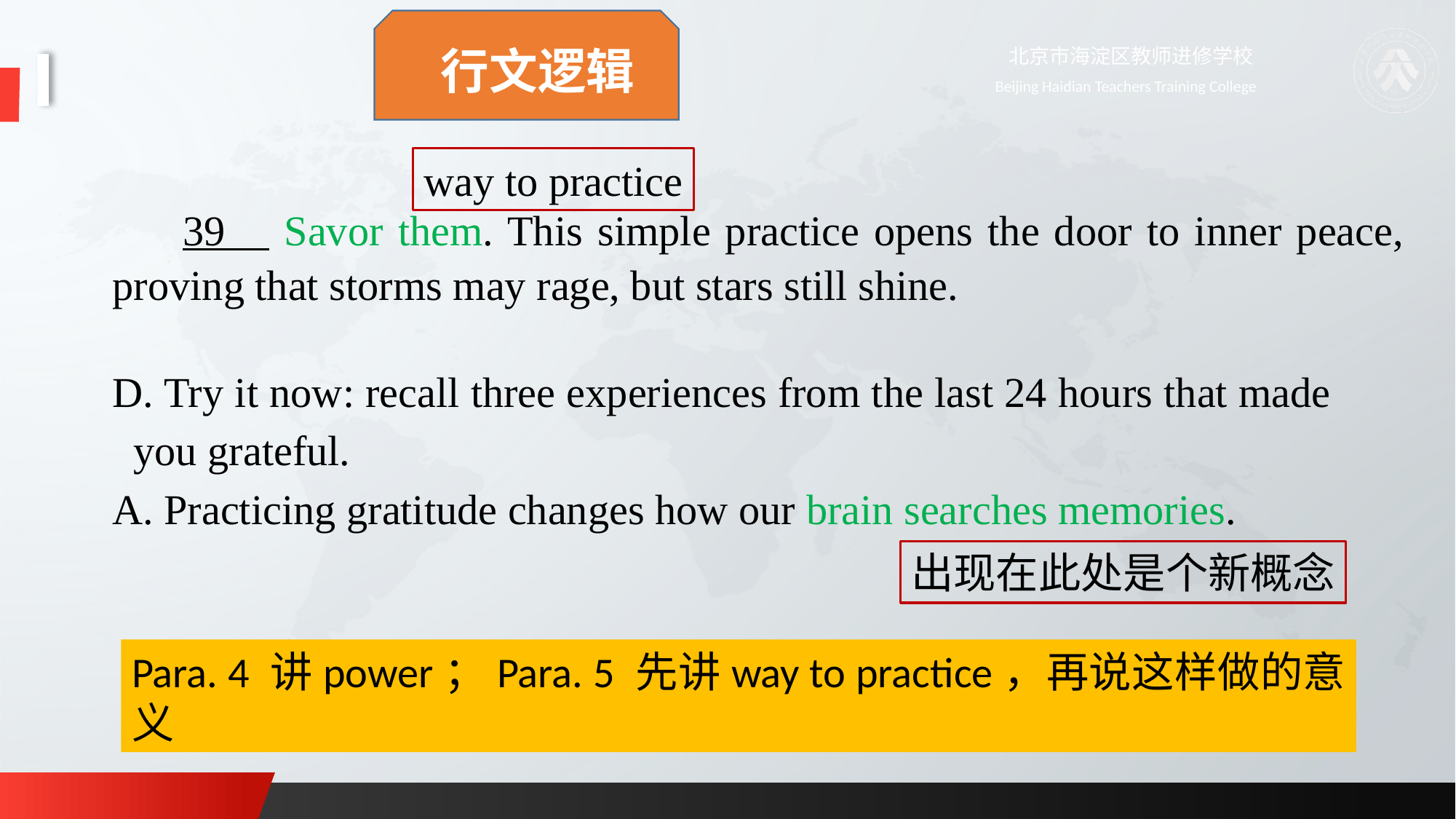

行文逻辑
way to practice
  39    Savor them. This simple practice opens the door to inner peace, proving that storms may rage, but stars still shine.
D. Try it now: recall three experiences from the last 24 hours that made      you grateful.
A. Practicing gratitude changes how our brain searches memories.
出现在此处是个新概念
Para. 4 讲power；Para. 5 先讲way to practice，再说这样做的意义